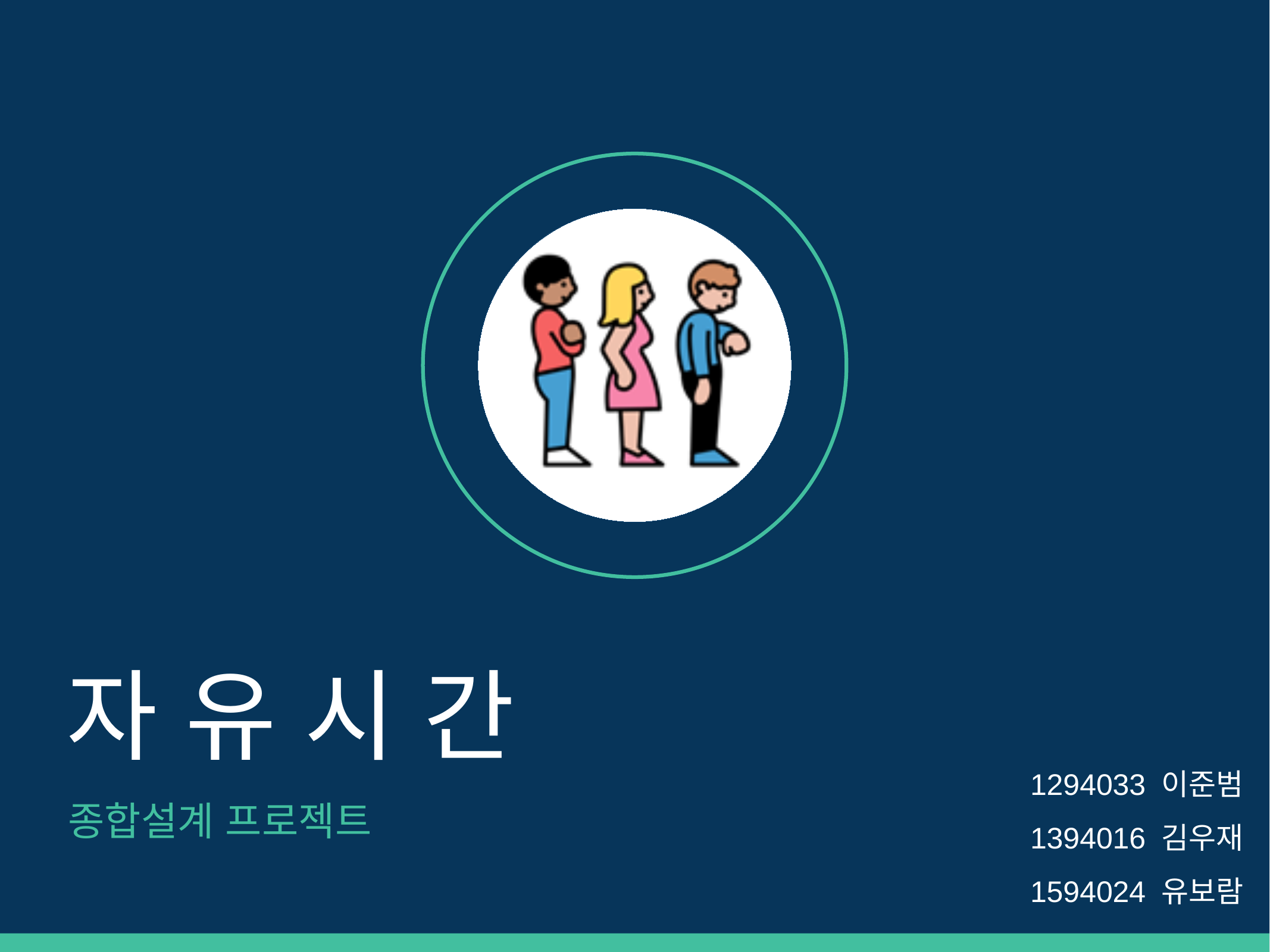

자 유 시 간
1294033 이준범
1394016 김우재
1594024 유보람
종합설계 프로젝트